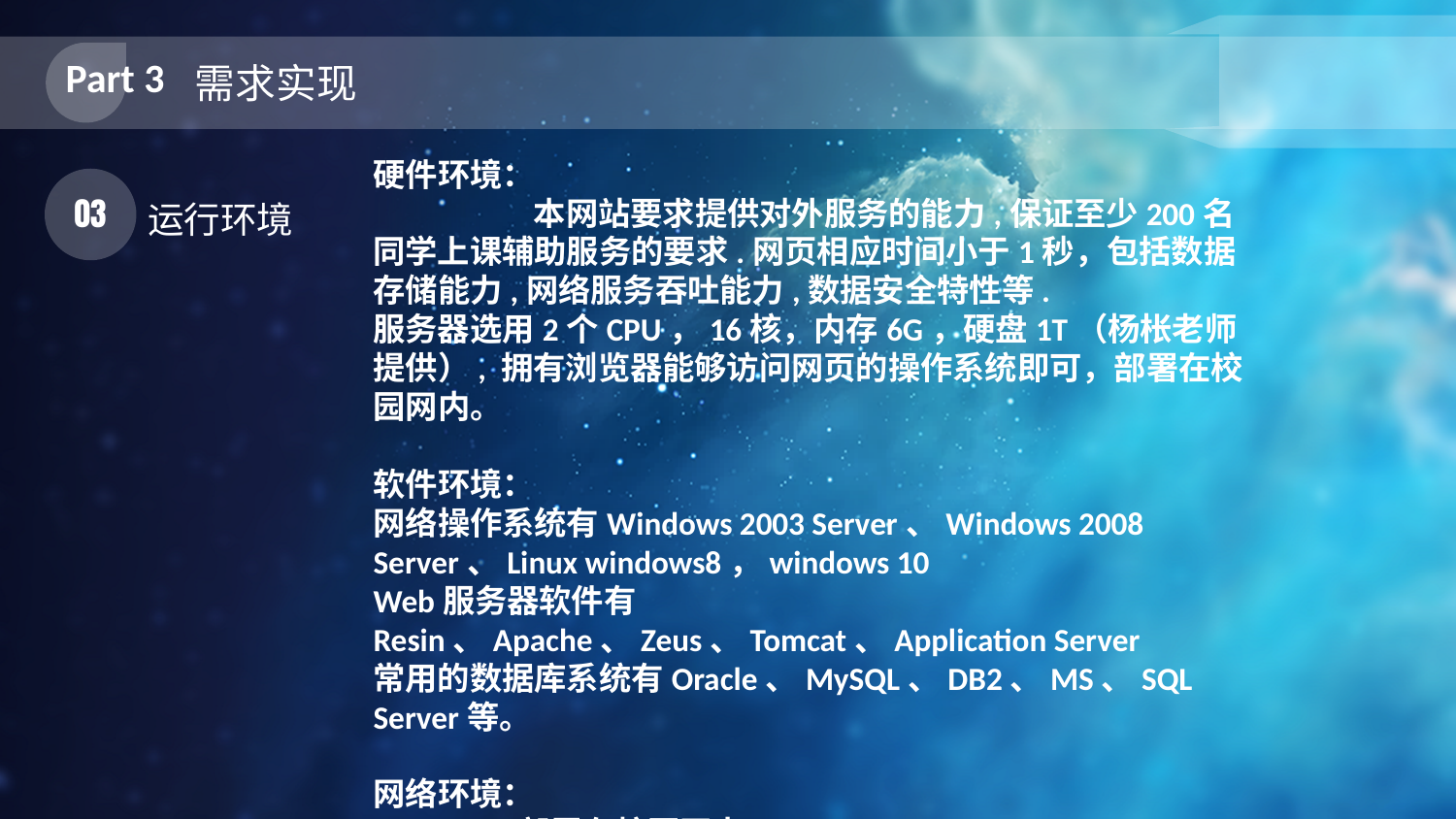

Part 3
需求实现
硬件环境：
	 本网站要求提供对外服务的能力,保证至少200名同学上课辅助服务的要求.网页相应时间小于1秒，包括数据存储能力,网络服务吞吐能力,数据安全特性等.
服务器选用2个CPU，16核，内存6G，硬盘1T（杨枨老师提供）, 拥有浏览器能够访问网页的操作系统即可，部署在校园网内。

软件环境：
网络操作系统有Windows 2003 Server、Windows 2008 Server、Linux windows8，windows 10
Web服务器软件有Resin、Apache、Zeus、Tomcat、Application Server
常用的数据库系统有Oracle、MySQL、DB2、MS、SQL Server等。

网络环境：
	部署在校园网中
03
运行环境